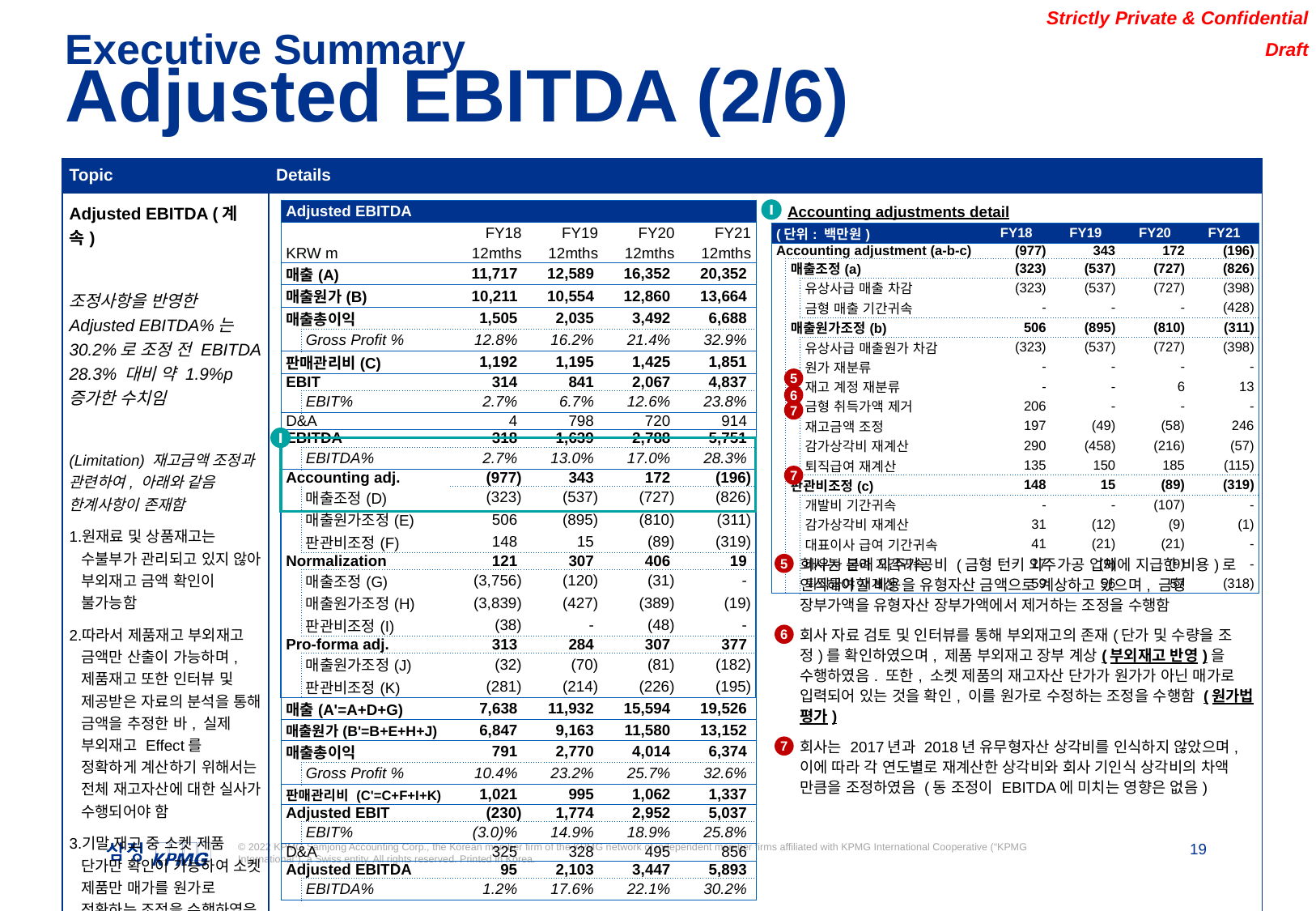

Executive Summary
Adjusted EBITDA (2/6)
| Topic | Details |
| --- | --- |
| Adjusted EBITDA (계속) 조정사항을 반영한 Adjusted EBITDA%는 30.2%로 조정 전 EBITDA 28.3% 대비 약 1.9%p 증가한 수치임 (Limitation) 재고금액 조정과 관련하여, 아래와 같음 한계사항이 존재함 원재료 및 상품재고는 수불부가 관리되고 있지 않아 부외재고 금액 확인이 불가능함 따라서 제품재고 부외재고 금액만 산출이 가능하며, 제품재고 또한 인터뷰 및 제공받은 자료의 분석을 통해 금액을 추정한 바, 실제 부외재고 Effect를 정확하게 계산하기 위해서는 전체 재고자산에 대한 실사가 수행되어야 함 기말 재고 중 소켓 제품 단가만 확인이 가능하여 소켓 제품만 매가를 원가로 전환하는 조정을 수행하였음 | Accounting adjustments detail 회사는 본래 외주가공비 (금형 턴키 외주가공 업체에 지급한 비용)로 인식해야할 비용을 유형자산 금액으로 계상하고 있으며, 금형 장부가액을 유형자산 장부가액에서 제거하는 조정을 수행함 회사 자료 검토 및 인터뷰를 통해 부외재고의 존재(단가 및 수량을 조정)를 확인하였으며, 제품 부외재고 장부 계상(부외재고 반영)을 수행하였음. 또한, 소켓 제품의 재고자산 단가가 원가가 아닌 매가로 입력되어 있는 것을 확인, 이를 원가로 수정하는 조정을 수행함 (원가법 평가) 회사는 2017년과 2018년 유무형자산 상각비를 인식하지 않았으며, 이에 따라 각 연도별로 재계산한 상각비와 회사 기인식 상각비의 차액 만큼을 조정하였음 (동 조정이 EBITDA에 미치는 영향은 없음) |
| Adjusted EBITDA |  |  |  |  |  |  |
| --- | --- | --- | --- | --- | --- | --- |
|  |  |  | FY18 | FY19 | FY20 | FY21 |
| KRW m |  |  | 12mths | 12mths | 12mths | 12mths |
| 매출(A) |  |  | 11,717 | 12,589 | 16,352 | 20,352 |
| 매출원가(B) |  |  | 10,211 | 10,554 | 12,860 | 13,664 |
| 매출총이익 |  |  | 1,505 | 2,035 | 3,492 | 6,688 |
|  | Gross Profit % |  | 12.8% | 16.2% | 21.4% | 32.9% |
| 판매관리비(C) |  |  | 1,192 | 1,195 | 1,425 | 1,851 |
| EBIT |  |  | 314 | 841 | 2,067 | 4,837 |
|  | EBIT% |  | 2.7% | 6.7% | 12.6% | 23.8% |
| D&A |  |  | 4 | 798 | 720 | 914 |
| EBITDA |  |  | 318 | 1,639 | 2,788 | 5,751 |
|  | EBITDA% |  | 2.7% | 13.0% | 17.0% | 28.3% |
| Accounting adj. |  |  | (977) | 343 | 172 | (196) |
|  | 매출조정(D) |  | (323) | (537) | (727) | (826) |
|  | 매출원가조정(E) |  | 506 | (895) | (810) | (311) |
|  | 판관비조정(F) |  | 148 | 15 | (89) | (319) |
| Normalization |  |  | 121 | 307 | 406 | 19 |
|  | 매출조정(G) |  | (3,756) | (120) | (31) | - |
|  | 매출원가조정(H) |  | (3,839) | (427) | (389) | (19) |
|  | 판관비조정(I) |  | (38) | - | (48) | - |
| Pro-forma adj. |  |  | 313 | 284 | 307 | 377 |
|  | 매출원가조정(J) |  | (32) | (70) | (81) | (182) |
|  | 판관비조정(K) |  | (281) | (214) | (226) | (195) |
| 매출(A'=A+D+G) |  |  | 7,638 | 11,932 | 15,594 | 19,526 |
| 매출원가(B'=B+E+H+J) |  |  | 6,847 | 9,163 | 11,580 | 13,152 |
| 매출총이익 |  |  | 791 | 2,770 | 4,014 | 6,374 |
|  | Gross Profit % |  | 10.4% | 23.2% | 25.7% | 32.6% |
| 판매관리비 (C'=C+F+I+K) |  |  | 1,021 | 995 | 1,062 | 1,337 |
| Adjusted EBIT |  |  | (230) | 1,774 | 2,952 | 5,037 |
|  | EBIT% |  | (3.0)% | 14.9% | 18.9% | 25.8% |
| D&A |  |  | 325 | 328 | 495 | 856 |
| Adjusted EBITDA |  |  | 95 | 2,103 | 3,447 | 5,893 |
|  | EBITDA% |  | 1.2% | 17.6% | 22.1% | 30.2% |
Ⅰ
| (단위: 백만원) |  |  | FY18 | FY19 | FY20 | FY21 |
| --- | --- | --- | --- | --- | --- | --- |
| Accounting adjustment (a-b-c) |  |  | (977) | 343 | 172 | (196) |
|  | 매출조정(a) |  | (323) | (537) | (727) | (826) |
|  |  | 유상사급 매출 차감 | (323) | (537) | (727) | (398) |
|  |  | 금형 매출 기간귀속 | - | - | - | (428) |
|  | 매출원가조정(b) |  | 506 | (895) | (810) | (311) |
|  |  | 유상사급 매출원가 차감 | (323) | (537) | (727) | (398) |
|  |  | 원가 재분류 | - | - | - | - |
|  |  | 재고 계정 재분류 | - | - | 6 | 13 |
|  |  | 금형 취득가액 제거 | 206 | - | - | - |
|  |  | 재고금액 조정 | 197 | (49) | (58) | 246 |
|  |  | 감가상각비 재계산 | 290 | (458) | (216) | (57) |
|  |  | 퇴직급여 재계산 | 135 | 150 | 185 | (115) |
|  | 판관비조정(c) |  | 148 | 15 | (89) | (319) |
|  |  | 개발비 기간귀속 | - | - | (107) | - |
|  |  | 감가상각비 재계산 | 31 | (12) | (9) | (1) |
|  |  | 대표이사 급여 기간귀속 | 41 | (21) | (21) | - |
|  |  | 배우자 급여 기간귀속 | 17 | (9) | (9) | - |
|  |  | 퇴직급여 재계산 | 59 | 56 | 57 | (318) |
5
6
7
Ⅰ

7
5
6
7